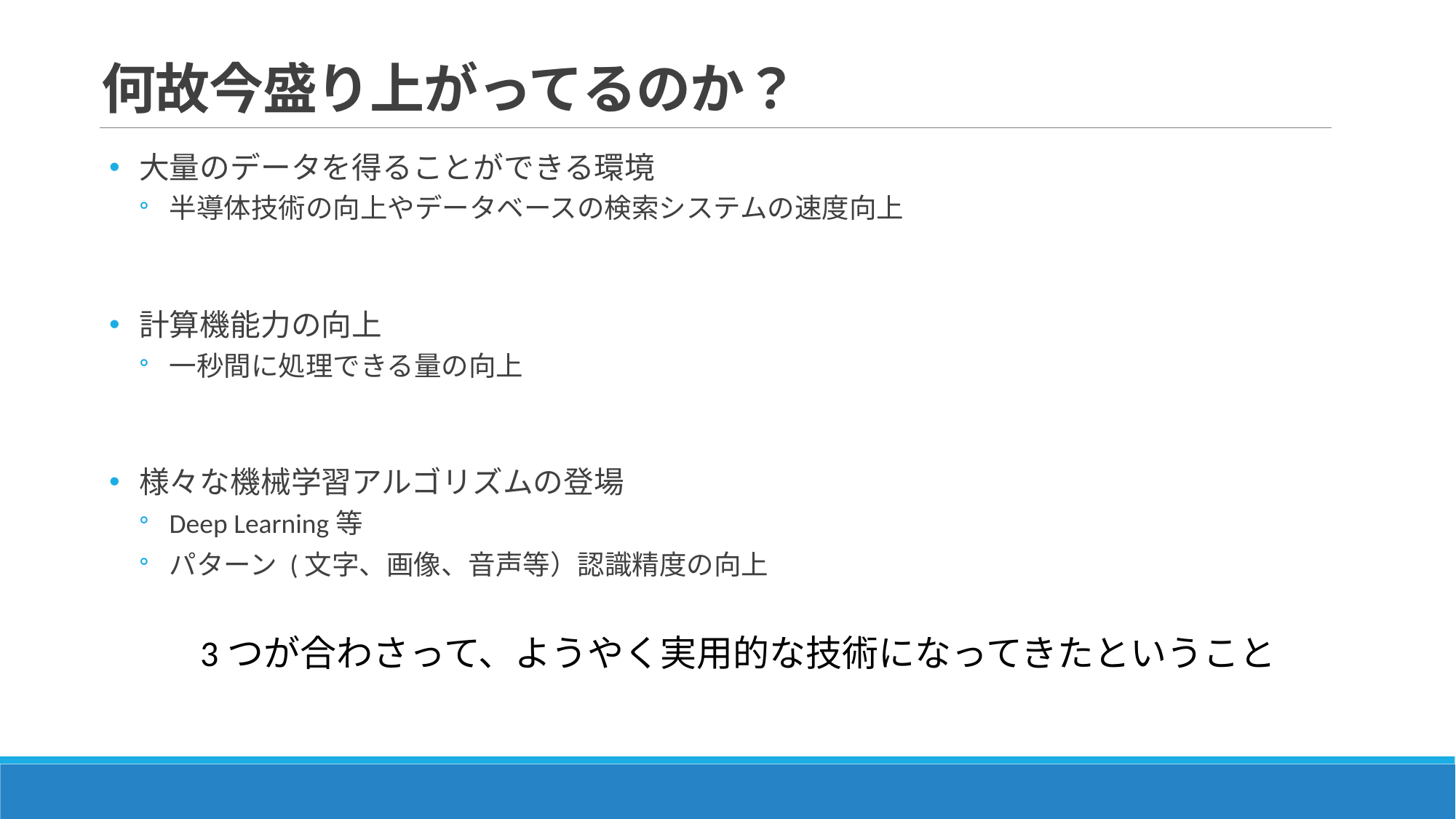

# 何故今盛り上がってるのか？
大量のデータを得ることができる環境
半導体技術の向上やデータベースの検索システムの速度向上

計算機能力の向上
一秒間に処理できる量の向上

様々な機械学習アルゴリズムの登場
Deep Learning等
パターン (文字、画像、音声等）認識精度の向上

3つが合わさって、ようやく実用的な技術になってきたということ